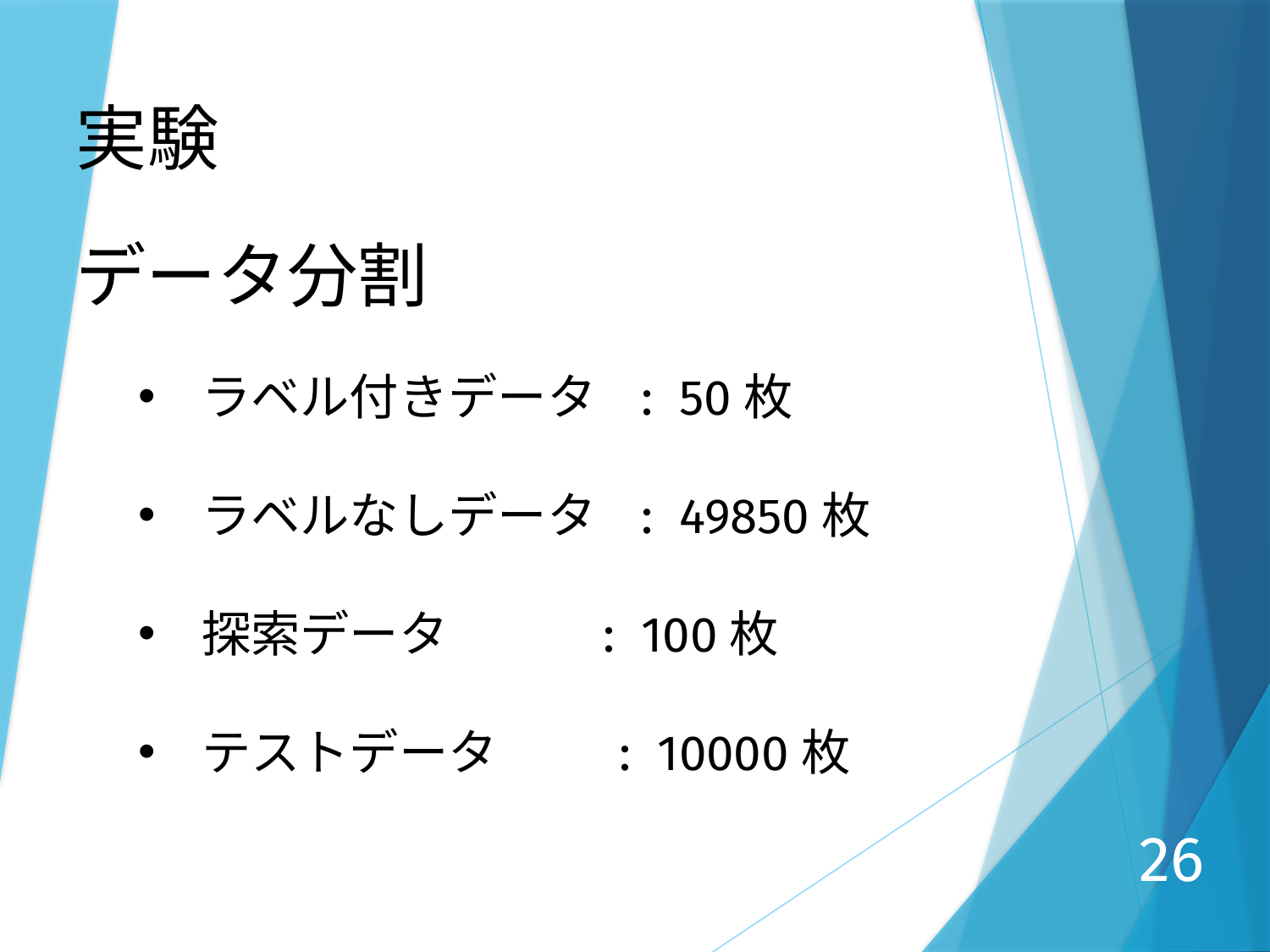

実験
データ分割
ラベル付きデータ   :  50枚

ラベルなしデータ   :  49850枚

探索データ             :  100枚

テストデータ          :  10000枚

26